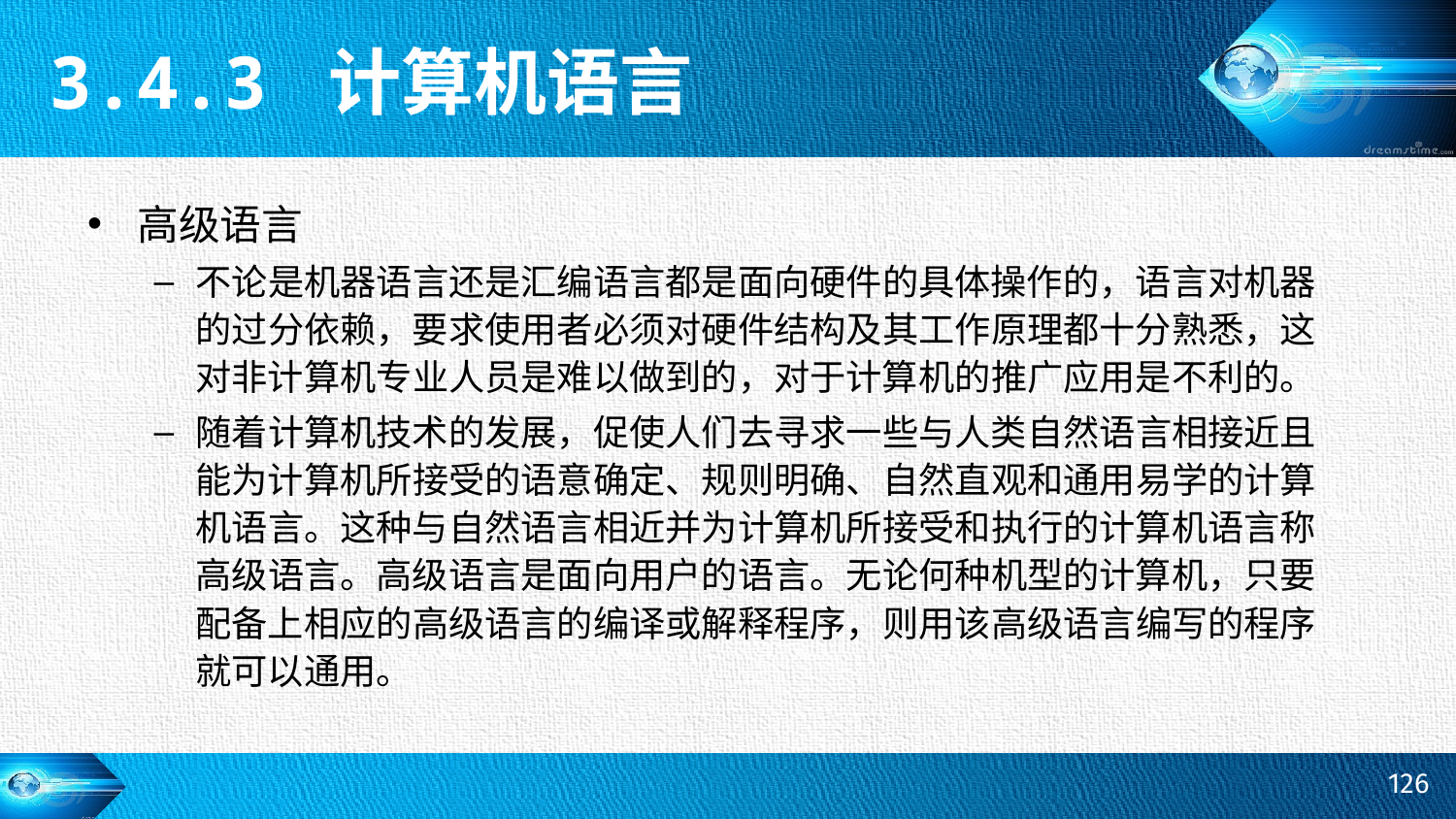

3.4.3 计算机语言
高级语言
不论是机器语言还是汇编语言都是面向硬件的具体操作的，语言对机器的过分依赖，要求使用者必须对硬件结构及其工作原理都十分熟悉，这对非计算机专业人员是难以做到的，对于计算机的推广应用是不利的。
随着计算机技术的发展，促使人们去寻求一些与人类自然语言相接近且能为计算机所接受的语意确定、规则明确、自然直观和通用易学的计算机语言。这种与自然语言相近并为计算机所接受和执行的计算机语言称高级语言。高级语言是面向用户的语言。无论何种机型的计算机，只要配备上相应的高级语言的编译或解释程序，则用该高级语言编写的程序就可以通用。
126